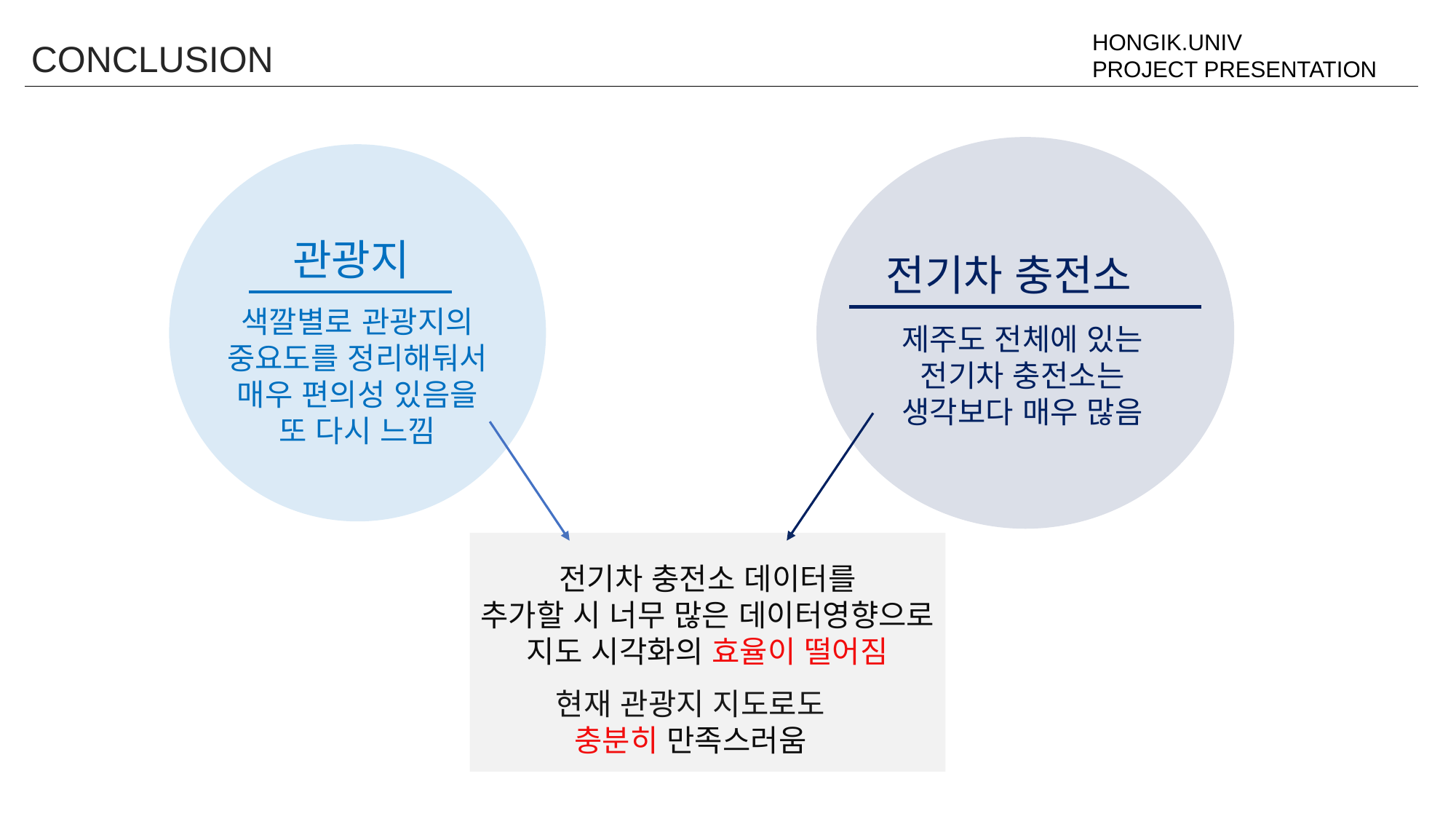

HONGIK.UNIV
PROJECT PRESENTATION
CONCLUSION

   관광지
   전기차 충전소
색깔별로 관광지의
중요도를 정리해둬서
매우 편의성 있음을
또 다시 느낌
제주도 전체에 있는
전기차 충전소는
생각보다 매우 많음

전기차 충전소 데이터를
추가할 시 너무 많은 데이터영향으로 지도 시각화의 효율이 떨어짐
현재 관광지 지도로도
충분히 만족스러움